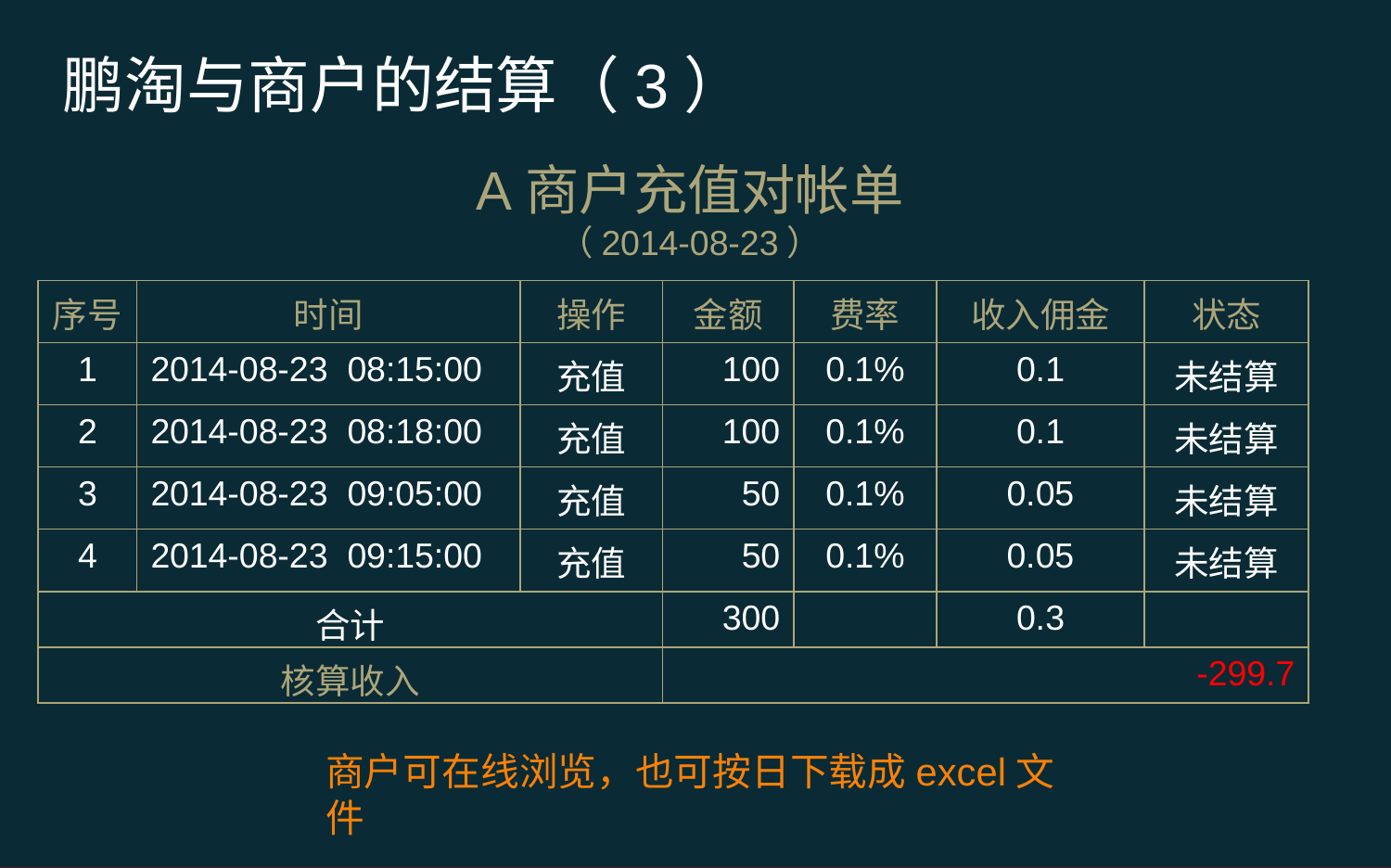

鹏淘与商户的结算（3）
A商户充值对帐单
（2014-08-23）
| 序号 | 时间 | 操作 | 金额 | 费率 | 收入佣金 | 状态 |
| --- | --- | --- | --- | --- | --- | --- |
| 1 | 2014-08-23 08:15:00 | 充值 | 100 | 0.1% | 0.1 | 未结算 |
| 2 | 2014-08-23 08:18:00 | 充值 | 100 | 0.1% | 0.1 | 未结算 |
| 3 | 2014-08-23 09:05:00 | 充值 | 50 | 0.1% | 0.05 | 未结算 |
| 4 | 2014-08-23 09:15:00 | 充值 | 50 | 0.1% | 0.05 | 未结算 |
| 合计 |  |  | 300 |  | 0.3 |  |
| 核算收入 |  |  | -299.7 |  |  |  |
商户可在线浏览，也可按日下载成excel文件